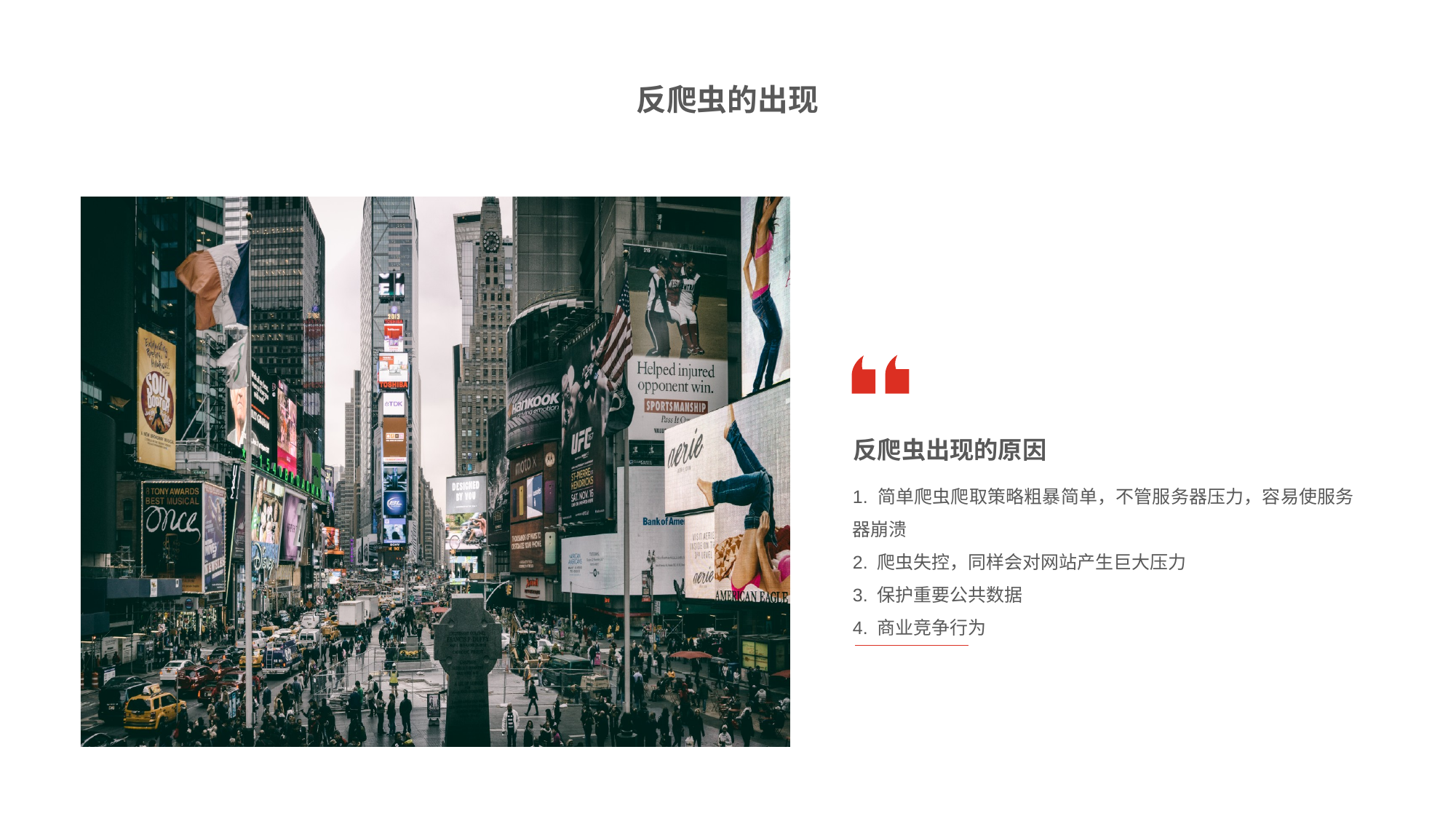

反爬虫的出现

反爬虫出现的原因
1. 简单爬虫爬取策略粗暴简单，不管服务器压力，容易使服务器崩溃
2. 爬虫失控，同样会对网站产生巨大压力
3. 保护重要公共数据
4. 商业竞争行为